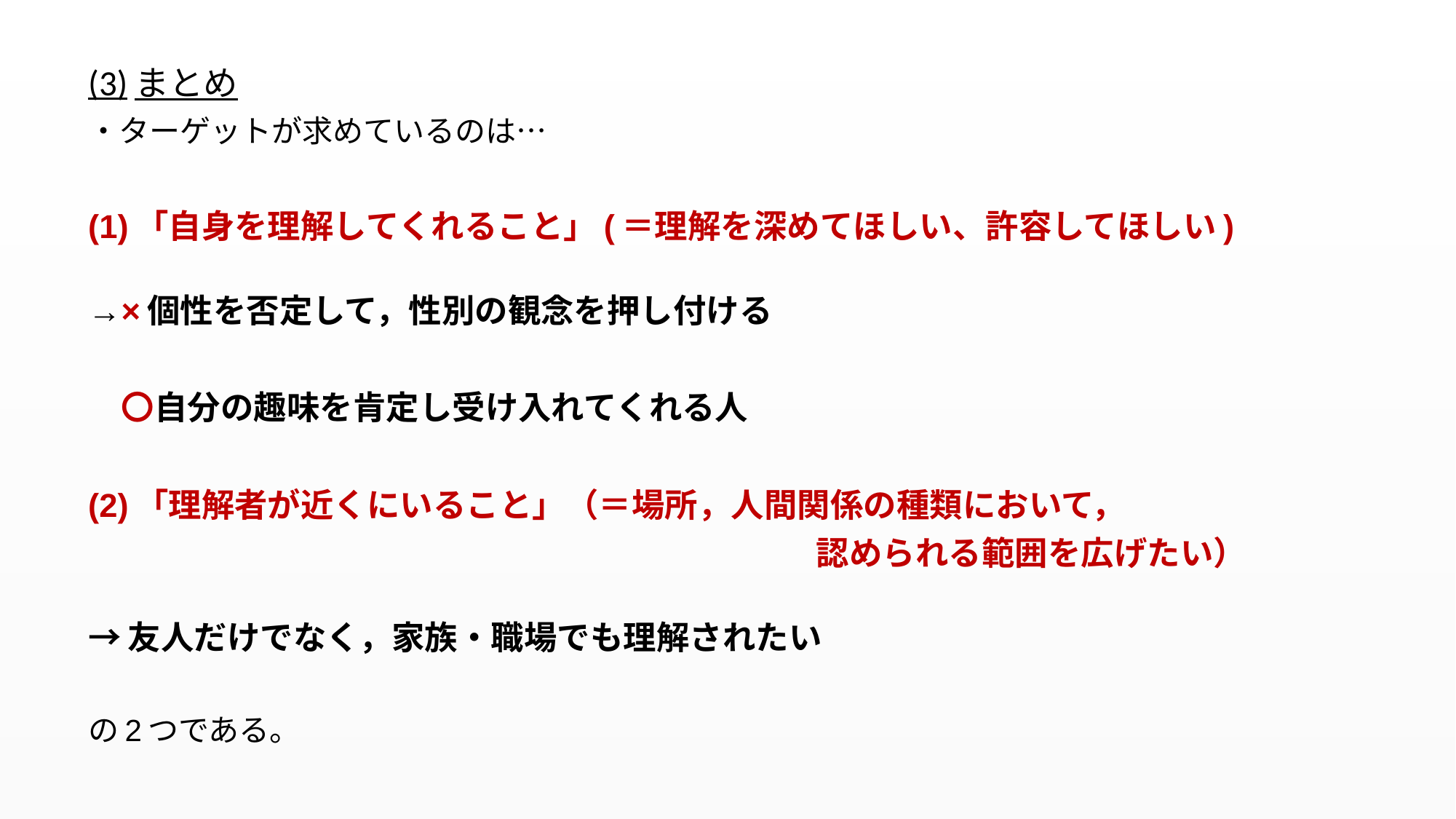

(3)まとめ
・ターゲットが求めているのは…

(1)「自身を理解してくれること」(＝理解を深めてほしい、許容してほしい)
→×個性を否定して，性別の観念を押し付ける

　〇自分の趣味を肯定し受け入れてくれる人

(2)「理解者が近くにいること」（＝場所，人間関係の種類において，
　　　　　　　　　　　　　　　　　　　　　　認められる範囲を広げたい）
→友人だけでなく，家族・職場でも理解されたい

の2つである。